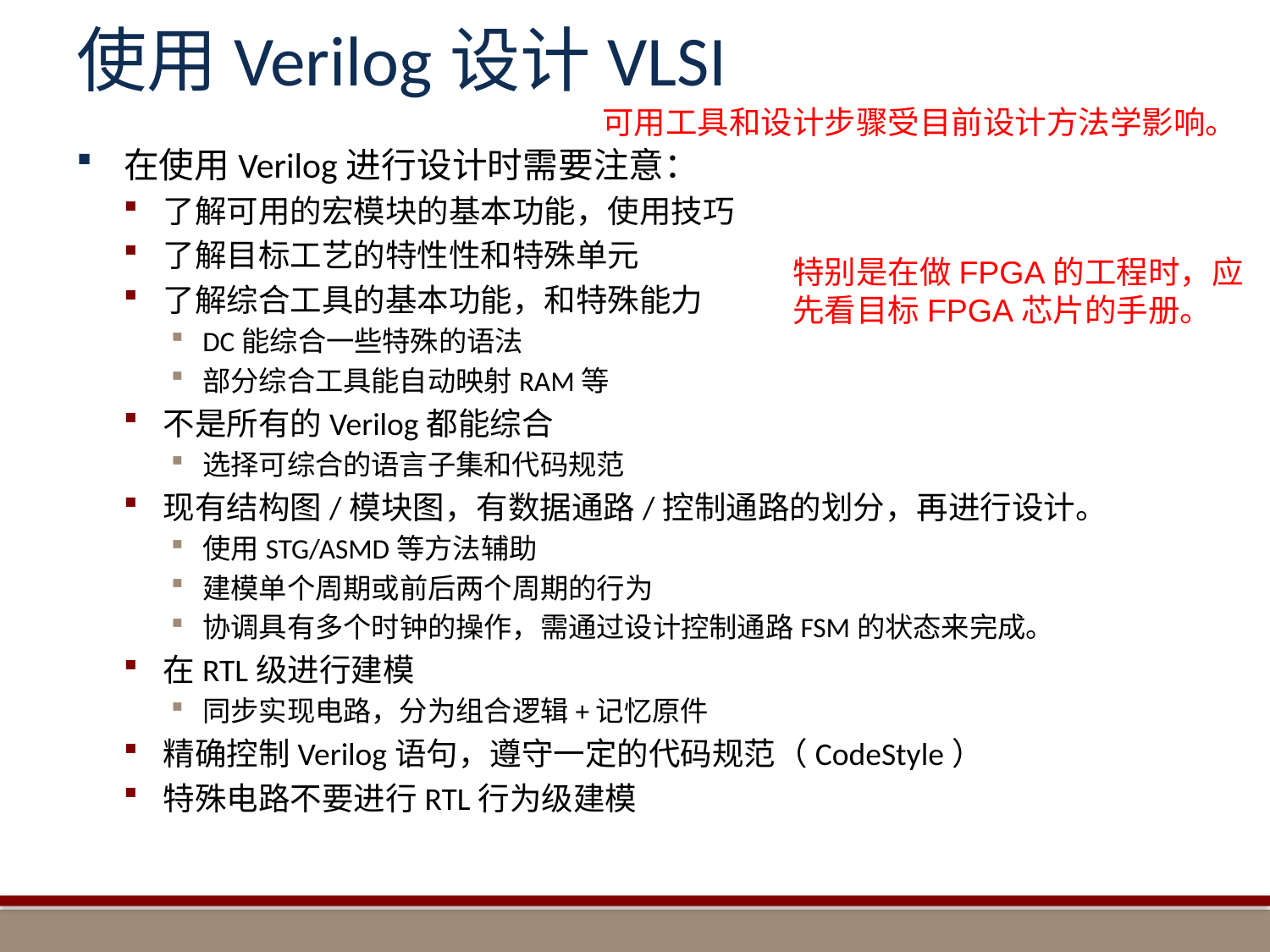

# 使用Verilog设计VLSI
可用工具和设计步骤受目前设计方法学影响。
在使用Verilog进行设计时需要注意：
了解可用的宏模块的基本功能，使用技巧
了解目标工艺的特性性和特殊单元
了解综合工具的基本功能，和特殊能力
DC能综合一些特殊的语法
部分综合工具能自动映射RAM等
不是所有的Verilog都能综合
选择可综合的语言子集和代码规范
现有结构图/模块图，有数据通路/控制通路的划分，再进行设计。
使用STG/ASMD等方法辅助
建模单个周期或前后两个周期的行为
协调具有多个时钟的操作，需通过设计控制通路FSM的状态来完成。
在RTL级进行建模
同步实现电路，分为组合逻辑+记忆原件
精确控制Verilog语句，遵守一定的代码规范（CodeStyle）
特殊电路不要进行RTL行为级建模

特别是在做FPGA的工程时，应先看目标FPGA芯片的手册。